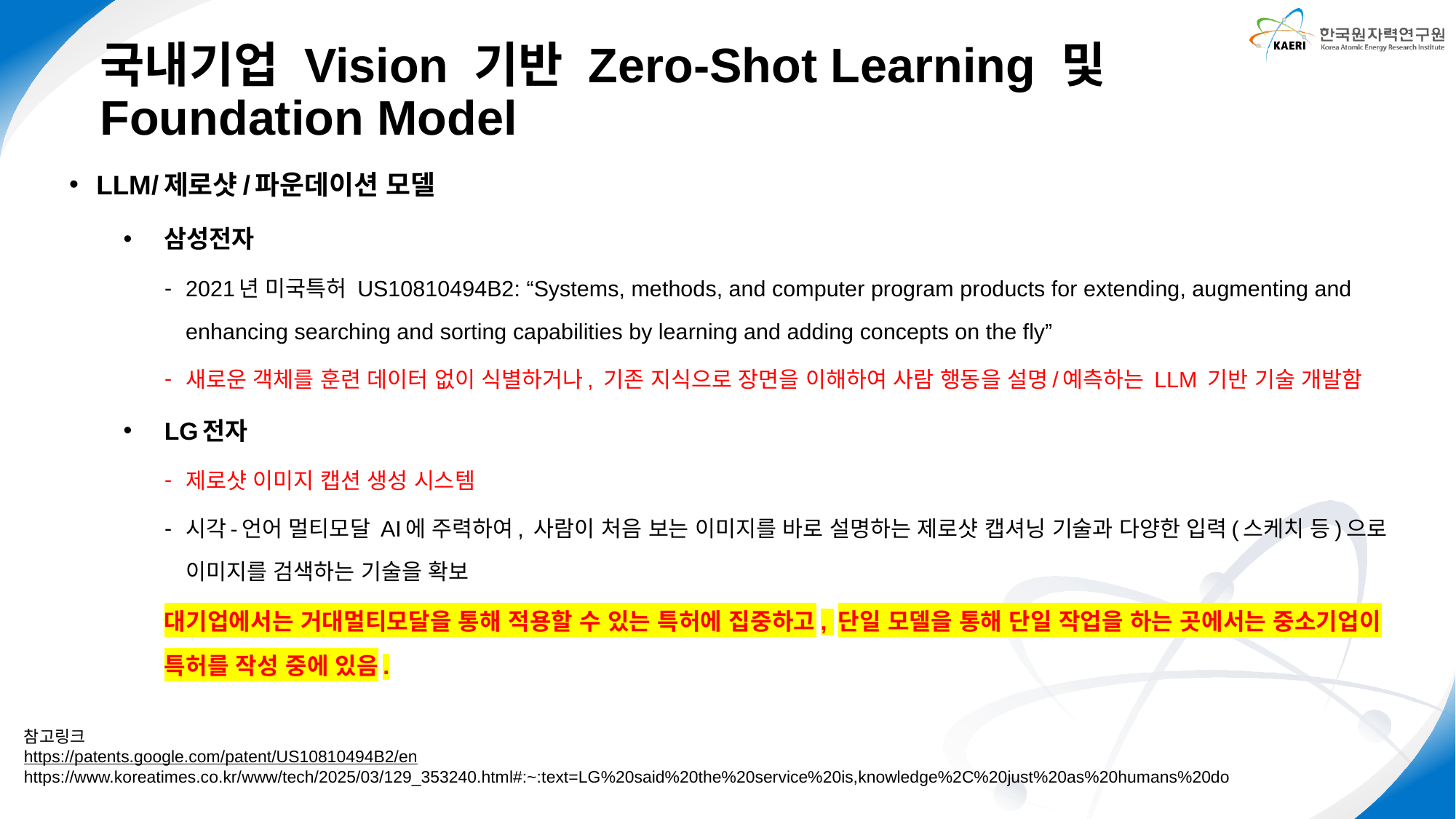

국내기업 Vision 기반 Zero-Shot Learning 및 Foundation Model

LLM/제로샷/파운데이션 모델
삼성전자
2021년 미국특허 US10810494B2: “Systems, methods, and computer program products for extending, augmenting and enhancing searching and sorting capabilities by learning and adding concepts on the fly”
새로운 객체를 훈련 데이터 없이 식별하거나​, 기존 지식으로 장면을 이해하여 사람 행동을 설명/예측하는 LLM 기반 기술 개발함
LG전자
제로샷 이미지 캡션 생성 시스템
시각-언어 멀티모달 AI에 주력하여, 사람이 처음 보는 이미지를 바로 설명하는 제로샷 캡셔닝 기술​과 다양한 입력(스케치 등)으로 이미지를 검색하는 기술을 확보
대기업에서는 거대멀티모달을 통해 적용할 수 있는 특허에 집중하고, 단일 모델을 통해 단일 작업을 하는 곳에서는 중소기업이 특허를 작성 중에 있음.
참고링크
https://patents.google.com/patent/US10810494B2/en
https://www.koreatimes.co.kr/www/tech/2025/03/129_353240.html#:~:text=LG%20said%20the%20service%20is,knowledge%2C%20just%20as%20humans%20do